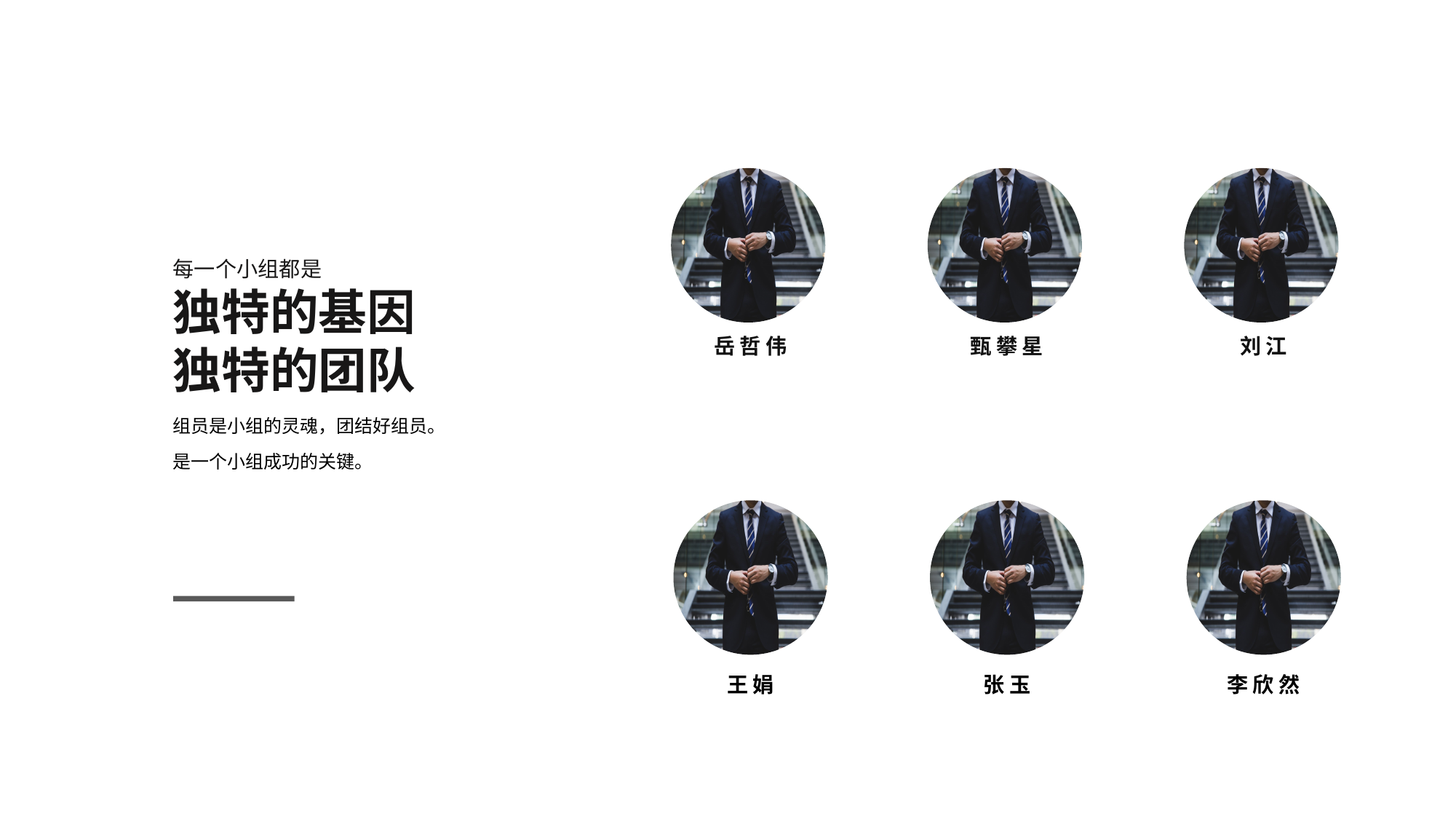

岳哲伟

王娟

甄攀星

张玉

刘江

李欣然
每一个小组都是
独特的基因
独特的团队
组员是小组的灵魂，团结好组员。
是一个小组成功的关键。